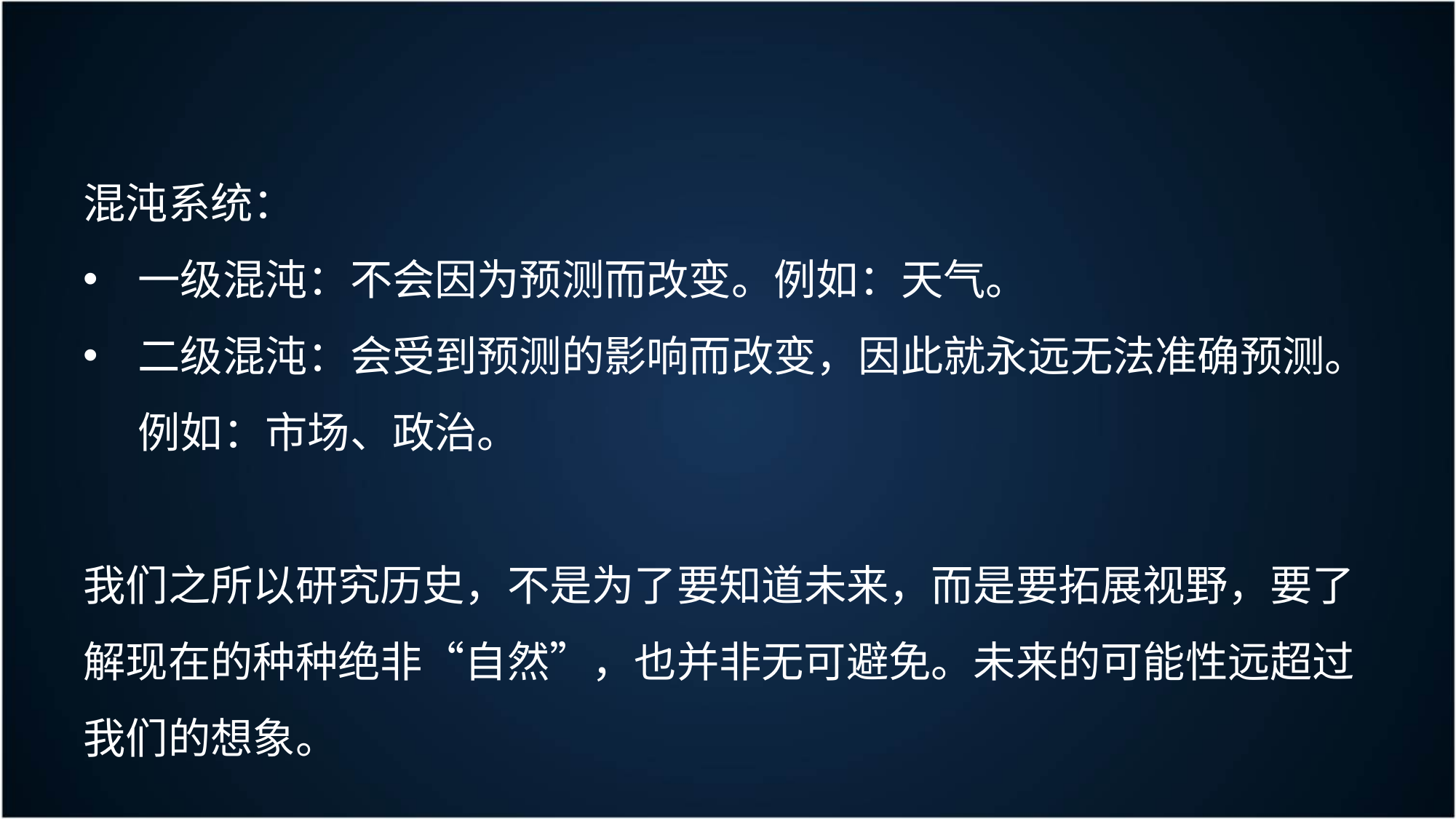

混沌系统：
一级混沌：不会因为预测而改变。例如：天气。
二级混沌：会受到预测的影响而改变，因此就永远无法准确预测。例如：市场、政治。

我们之所以研究历史，不是为了要知道未来，而是要拓展视野，要了解现在的种种绝非“自然”，也并非无可避免。未来的可能性远超过我们的想象。